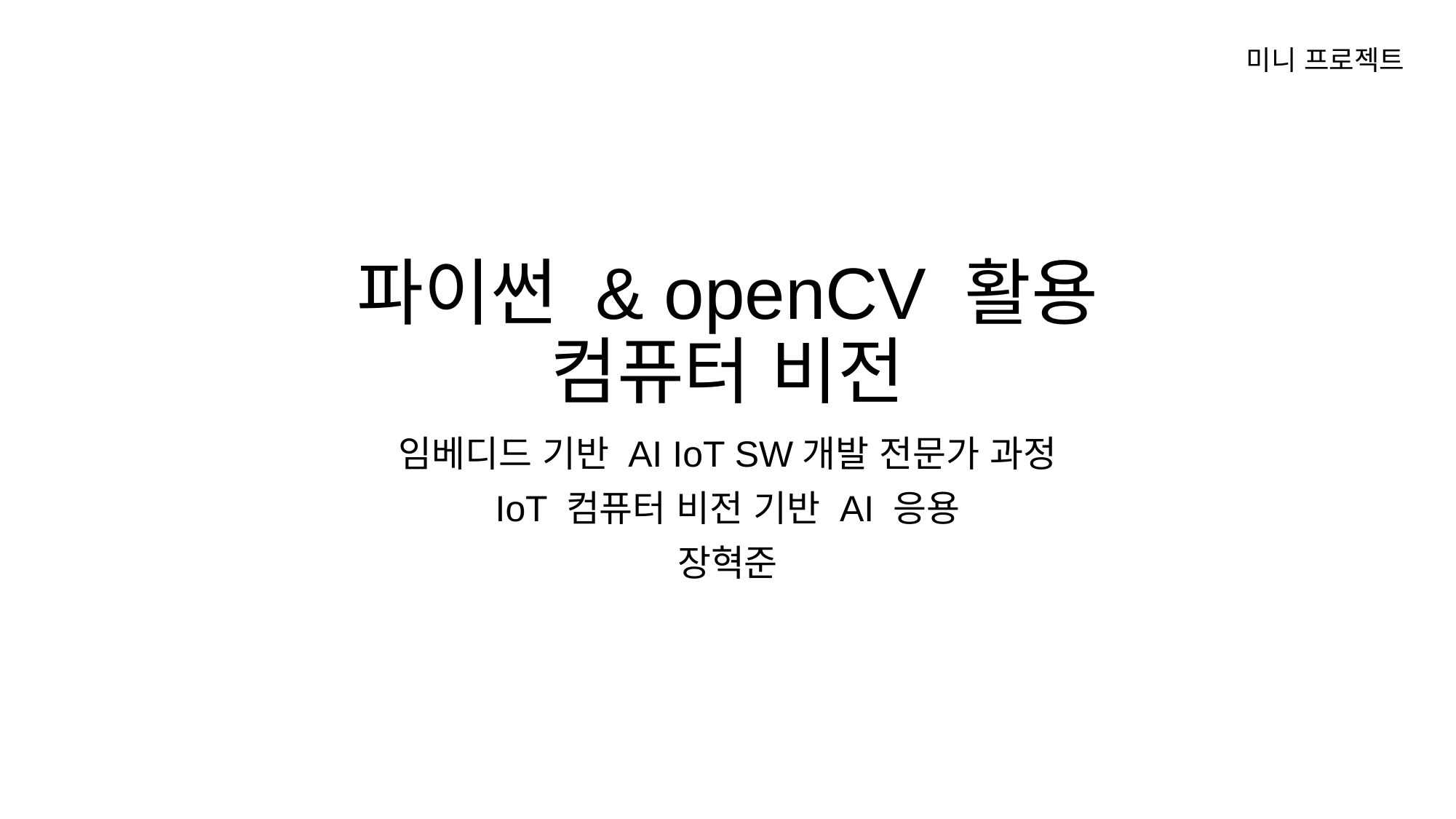

미니 프로젝트
# 파이썬 & openCV 활용 컴퓨터 비전
임베디드 기반 AI IoT SW개발 전문가 과정
IoT 컴퓨터 비전 기반 AI 응용
장혁준